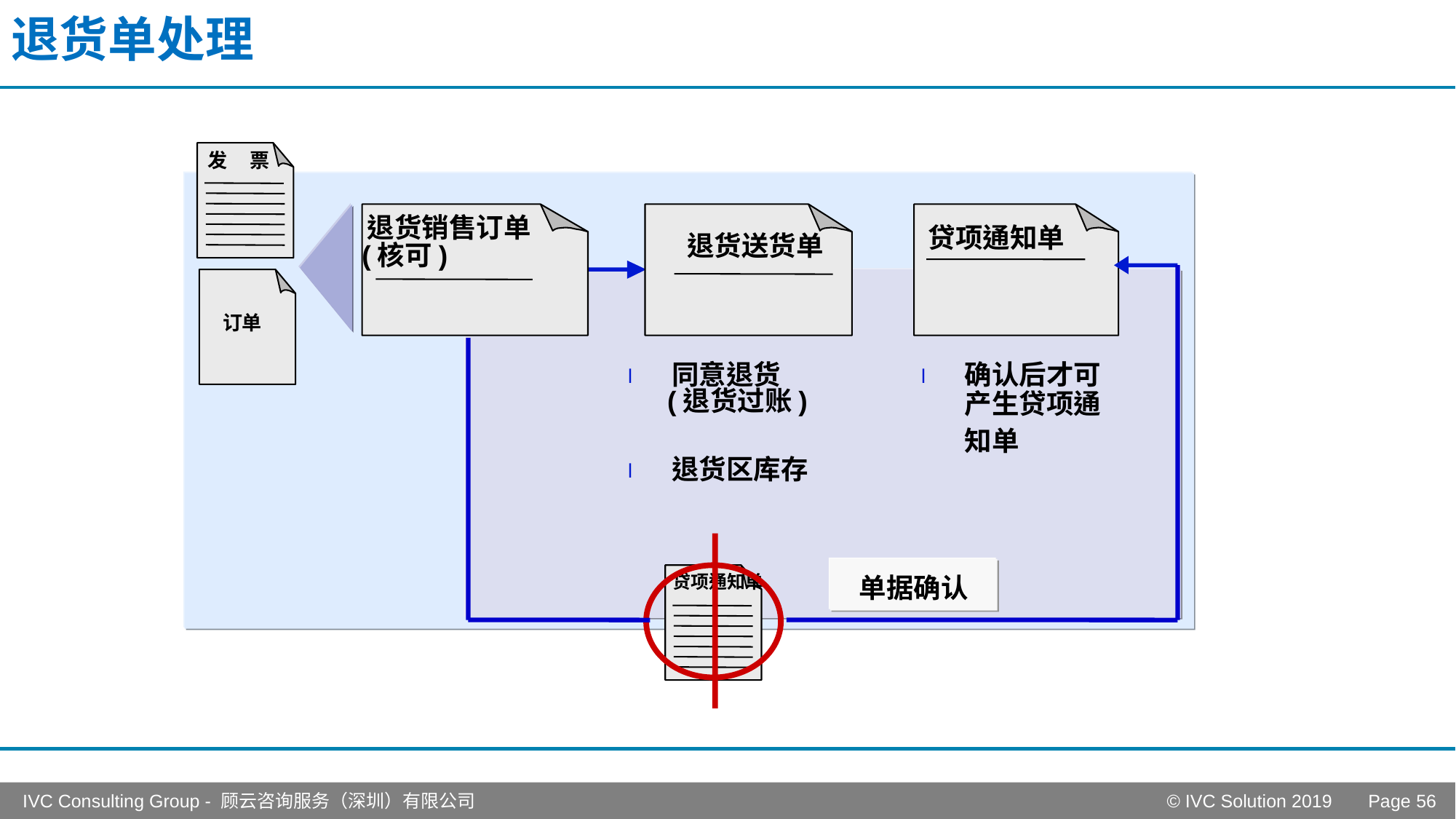

# 退货单处理

发     票

退货销售订单

贷项通知单
退货送货单
(核可)

订单

同意退货
确认后才可
l
l
(退货过账)
产生贷项通
知单
退货区库存
l

贷项通知单

单据确认